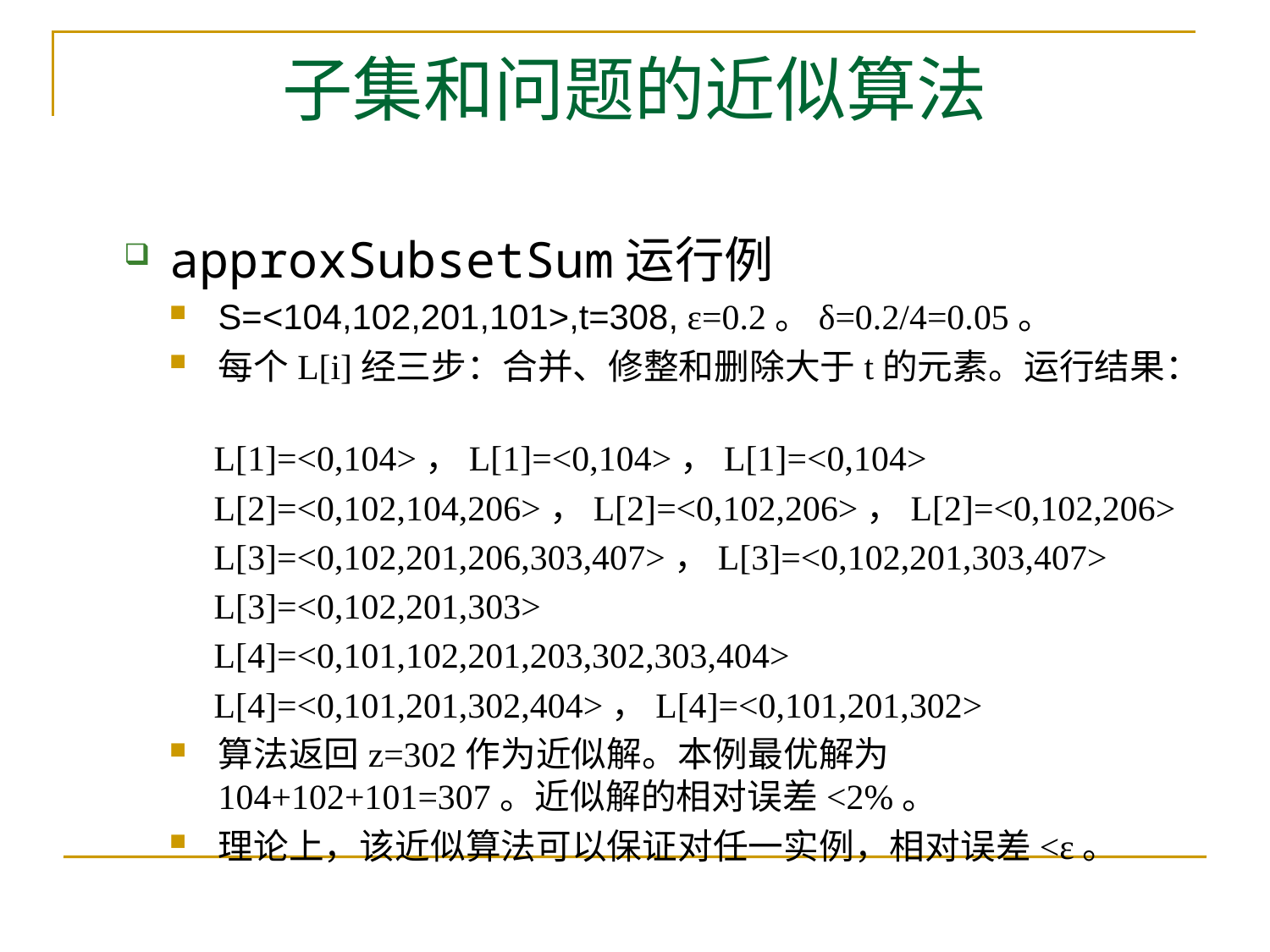

# 子集和问题的近似算法
approxSubsetSum运行例
S=<104,102,201,101>,t=308, ε=0.2。δ=0.2/4=0.05。
每个L[i]经三步：合并、修整和删除大于t的元素。运行结果：
     L[1]=<0,104>，L[1]=<0,104>，L[1]=<0,104>
     L[2]=<0,102,104,206>，L[2]=<0,102,206>，L[2]=<0,102,206>
     L[3]=<0,102,201,206,303,407>，L[3]=<0,102,201,303,407>
     L[3]=<0,102,201,303>
     L[4]=<0,101,102,201,203,302,303,404>
     L[4]=<0,101,201,302,404>，L[4]=<0,101,201,302>
算法返回z=302作为近似解。本例最优解为104+102+101=307。近似解的相对误差<2%。
理论上，该近似算法可以保证对任一实例，相对误差<ε。